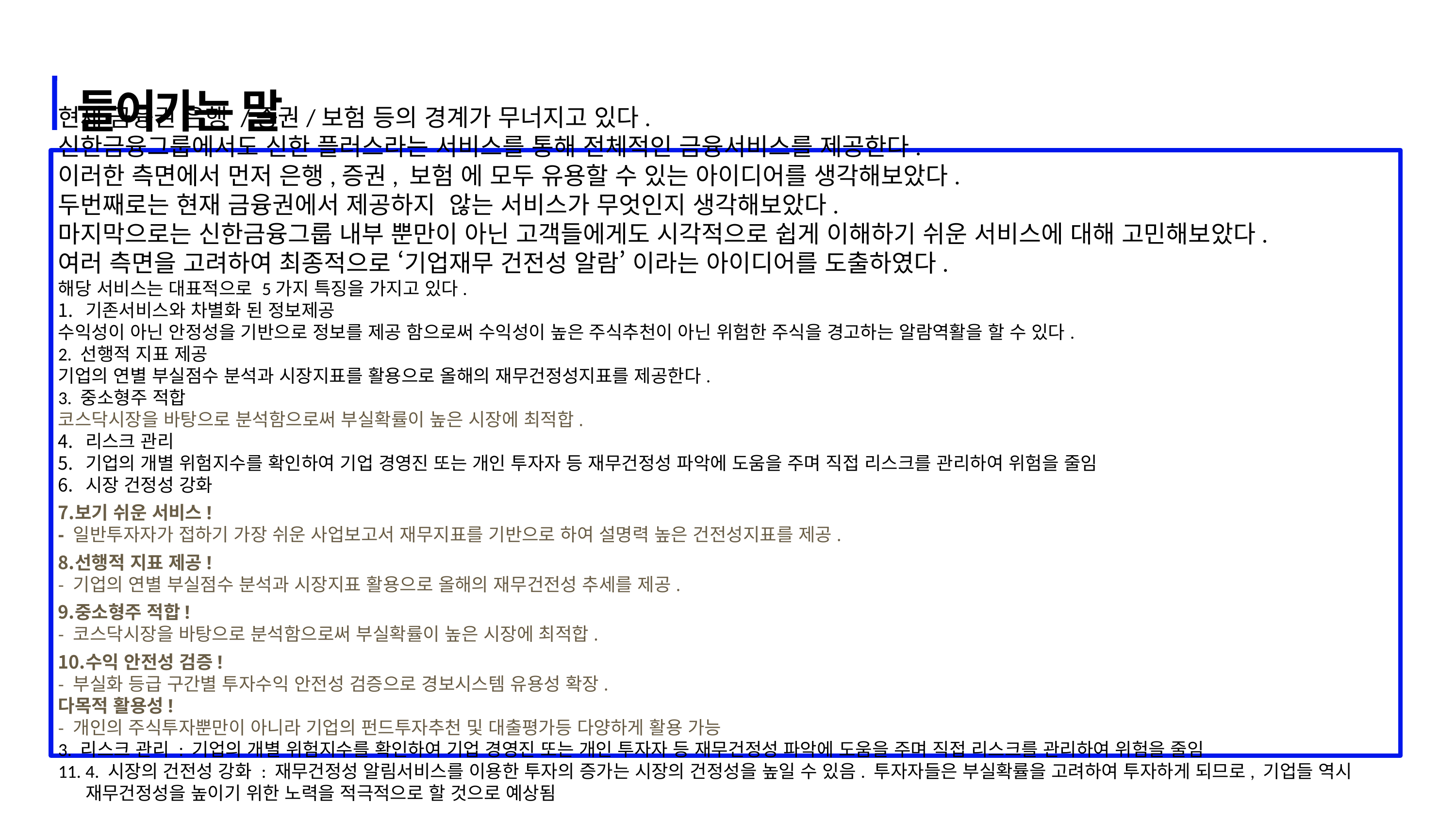

들어가는 말

현재 금융권 은행 /증권/보험 등의 경계가 무너지고 있다.
신한금융그룹에서도 신한 플러스라는 서비스를 통해 전체적인 금융서비스를 제공한다.
이러한 측면에서 먼저 은행,증권, 보험 에 모두 유용할 수 있는 아이디어를 생각해보았다.
두번째로는 현재 금융권에서 제공하지  않는 서비스가 무엇인지 생각해보았다.
마지막으로는 신한금융그룹 내부 뿐만이 아닌 고객들에게도 시각적으로 쉽게 이해하기 쉬운 서비스에 대해 고민해보았다.
여러 측면을 고려하여 최종적으로 ‘기업재무 건전성 알람’ 이라는 아이디어를 도출하였다.
해당 서비스는 대표적으로 5가지 특징을 가지고 있다.
기존서비스와 차별화 된 정보제공
수익성이 아닌 안정성을 기반으로 정보를 제공 함으로써 수익성이 높은 주식추천이 아닌 위험한 주식을 경고하는 알람역활을 할 수 있다.
2. 선행적 지표 제공
기업의 연별 부실점수 분석과 시장지표를 활용으로 올해의 재무건정성지표를 제공한다.
3. 중소형주 적합
코스닥시장을 바탕으로 분석함으로써 부실확률이 높은 시장에 최적합.
리스크 관리
기업의 개별 위험지수를 확인하여 기업 경영진 또는 개인 투자자 등 재무건정성 파악에 도움을 주며 직접 리스크를 관리하여 위험을 줄임
시장 건정성 강화
보기 쉬운 서비스!
- 일반투자자가 접하기 가장 쉬운 사업보고서 재무지표를 기반으로 하여 설명력 높은 건전성지표를 제공.
선행적 지표 제공!
- 기업의 연별 부실점수 분석과 시장지표 활용으로 올해의 재무건전성 추세를 제공.
중소형주 적합!
- 코스닥시장을 바탕으로 분석함으로써 부실확률이 높은 시장에 최적합.
수익 안전성 검증!
- 부실화 등급 구간별 투자수익 안전성 검증으로 경보시스템 유용성 확장.
다목적 활용성!
- 개인의 주식투자뿐만이 아니라 기업의 펀드투자추천 및 대출평가등 다양하게 활용 가능
3. 리스크 관리 : 기업의 개별 위험지수를 확인하여 기업 경영진 또는 개인 투자자 등 재무건정성 파악에 도움을 주며 직접 리스크를 관리하여 위험을 줄임
4. 시장의 건전성 강화 : 재무건정성 알림서비스를 이용한 투자의 증가는 시장의 건정성을 높일 수 있음. 투자자들은 부실확률을 고려하여 투자하게 되므로, 기업들 역시 재무건정성을 높이기 위한 노력을 적극적으로 할 것으로 예상됨